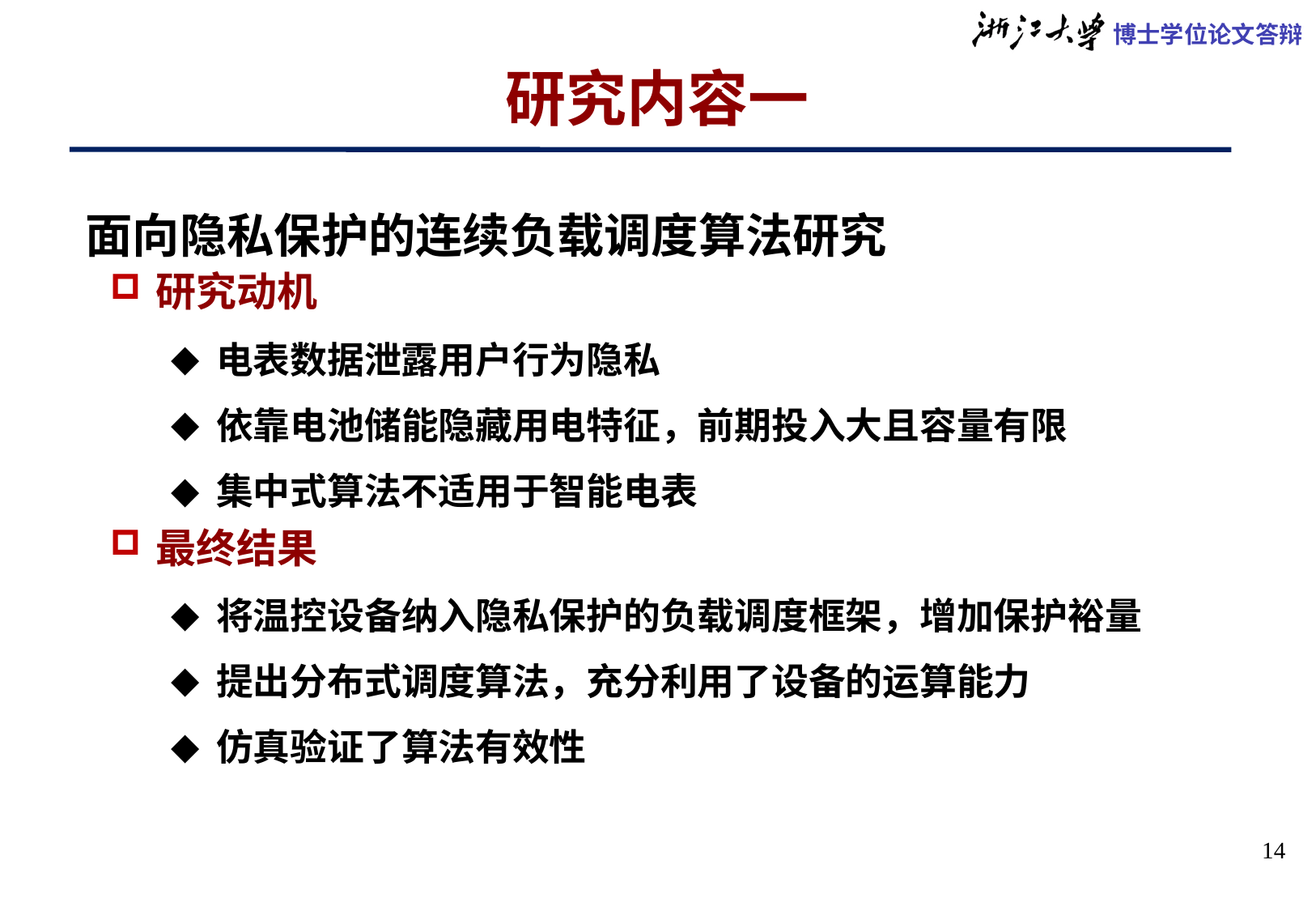

# 研究内容一
面向隐私保护的连续负载调度算法研究
研究动机
电表数据泄露用户行为隐私
依靠电池储能隐藏用电特征，前期投入大且容量有限
集中式算法不适用于智能电表
最终结果
将温控设备纳入隐私保护的负载调度框架，增加保护裕量
提出分布式调度算法，充分利用了设备的运算能力
仿真验证了算法有效性

14